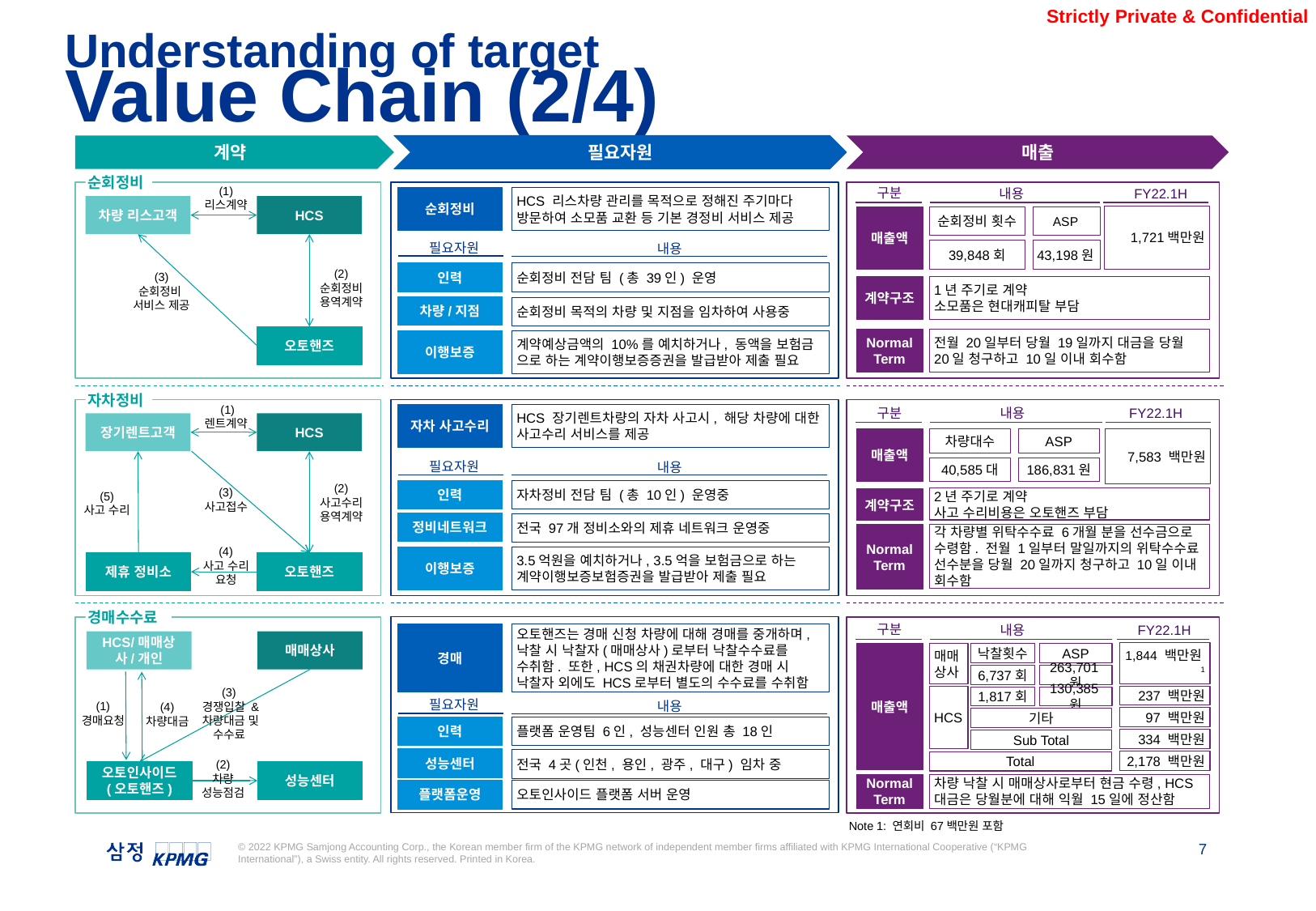

Understanding of target
Value Chain (2/4)
계약
필요자원
매출
순회정비
구분

내용
FY22.1H
(1)
리스계약
순회정비
HCS 리스차량 관리를 목적으로 정해진 주기마다 방문하여 소모품 교환 등 기본 경정비 서비스 제공
차량 리스고객
HCS
1,721백만원
매출액
순회정비 횟수
ASP
필요자원
내용
39,848회
43,198원
인력
순회정비 전담 팀 (총 39인) 운영
(2)
순회정비
용역계약
계약구조
1년 주기로 계약
소모품은 현대캐피탈 부담
(3)
순회정비
서비스 제공
차량/지점
순회정비 목적의 차량 및 지점을 임차하여 사용중
오토핸즈
Normal Term
전월 20일부터 당월 19일까지 대금을 당월 20일 청구하고 10일 이내 회수함
이행보증
계약예상금액의 10%를 예치하거나, 동액을 보험금 으로 하는 계약이행보증증권을 발급받아 제출 필요
자차정비
 (1)
렌트계약

구분
내용
FY22.1H
자차 사고수리
HCS 장기렌트차량의 자차 사고시, 해당 차량에 대한 사고수리 서비스를 제공
장기렌트고객
HCS
7,583 백만원
차량대수
ASP
매출액
필요자원
내용
40,585대
186,831원
인력
자차정비 전담 팀 (총 10인) 운영중
(3)
사고접수
2년 주기로 계약
사고 수리비용은 오토핸즈 부담
계약구조
(2)
사고수리
용역계약
(5)
사고 수리
정비네트워크
전국 97개 정비소와의 제휴 네트워크 운영중
각 차량별 위탁수수료 6개월 분을 선수금으로 수령함. 전월 1일부터 말일까지의 위탁수수료 선수분을 당월 20일까지 청구하고 10일 이내 회수함
Normal Term
이행보증
3.5억원을 예치하거나, 3.5억을 보험금으로 하는 계약이행보증보험증권을 발급받아 제출 필요
(4)
사고 수리
요청
제휴 정비소
오토핸즈
경매수수료

구분
내용
FY22.1H
경매
오토핸즈는 경매 신청 차량에 대해 경매를 중개하며, 낙찰 시 낙찰자(매매상사)로부터 낙찰수수료를 수취함. 또한, HCS의 채권차량에 대한 경매 시 낙찰자 외에도 HCS로부터 별도의 수수료를 수취함
HCS/매매상사/개인
매매상사
1,844 백만원1
매출액
낙찰횟수
ASP
매매
상사
6,737회
263,701원
237 백만원
HCS
1,817회
130,385원
필요자원
내용
(1)
경매요청
(4)
차량대금
(3)
경쟁입찰 & 차량대금 및 수수료
97 백만원
기타

인력
플랫폼 운영팀 6인, 성능센터 인원 총 18인
334 백만원
Sub Total
성능센터
전국 4곳(인천, 용인, 광주, 대구) 임차 중
2,178 백만원
Total
오토인사이드
(오토핸즈)
성능센터
(2)
차량 성능점검
Normal Term
차량 낙찰 시 매매상사로부터 현금 수령, HCS 대금은 당월분에 대해 익월 15일에 정산함
플랫폼운영
오토인사이드 플랫폼 서버 운영
Note 1: 연회비 67백만원 포함